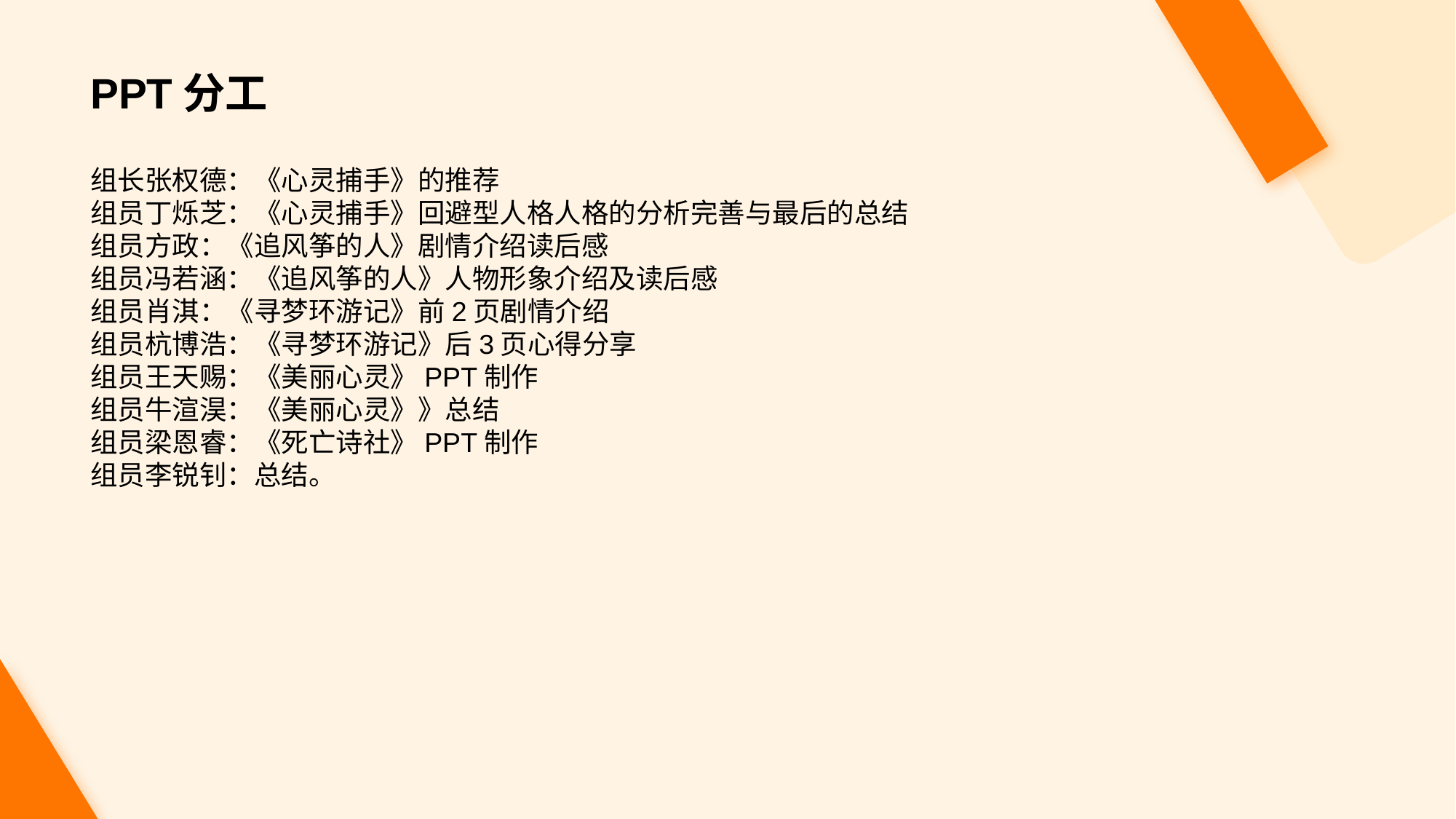

# PPT分工
组长张权德：《心灵捕手》的推荐
组员丁烁芝：《心灵捕手》回避型人格人格的分析完善与最后的总结
组员方政：《追风筝的人》剧情介绍读后感
组员冯若涵：《追风筝的人》人物形象介绍及读后感
组员肖淇：《寻梦环游记》前2页剧情介绍
组员杭博浩：《寻梦环游记》后3页心得分享
组员王天赐：《美丽心灵》PPT制作
组员牛渲淏：《美丽心灵》》总结
组员梁恩睿：《死亡诗社》PPT制作
组员李锐钊：总结。